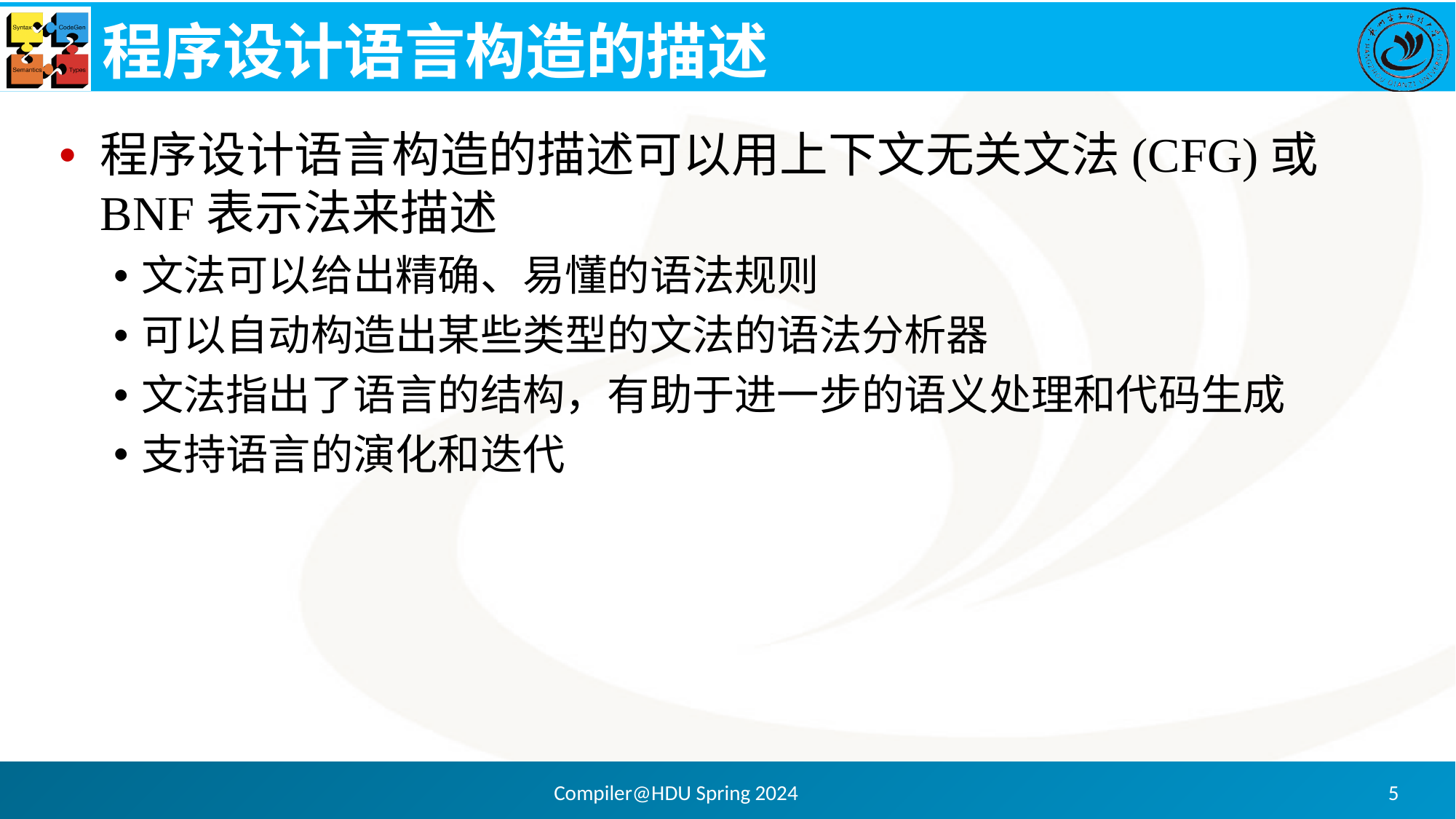

# 程序设计语言构造的描述
程序设计语言构造的描述可以用上下文无关文法(CFG)或BNF表示法来描述
文法可以给出精确、易懂的语法规则
可以自动构造出某些类型的文法的语法分析器
文法指出了语言的结构，有助于进一步的语义处理和代码生成
支持语言的演化和迭代
Compiler@HDU Spring 2024
5